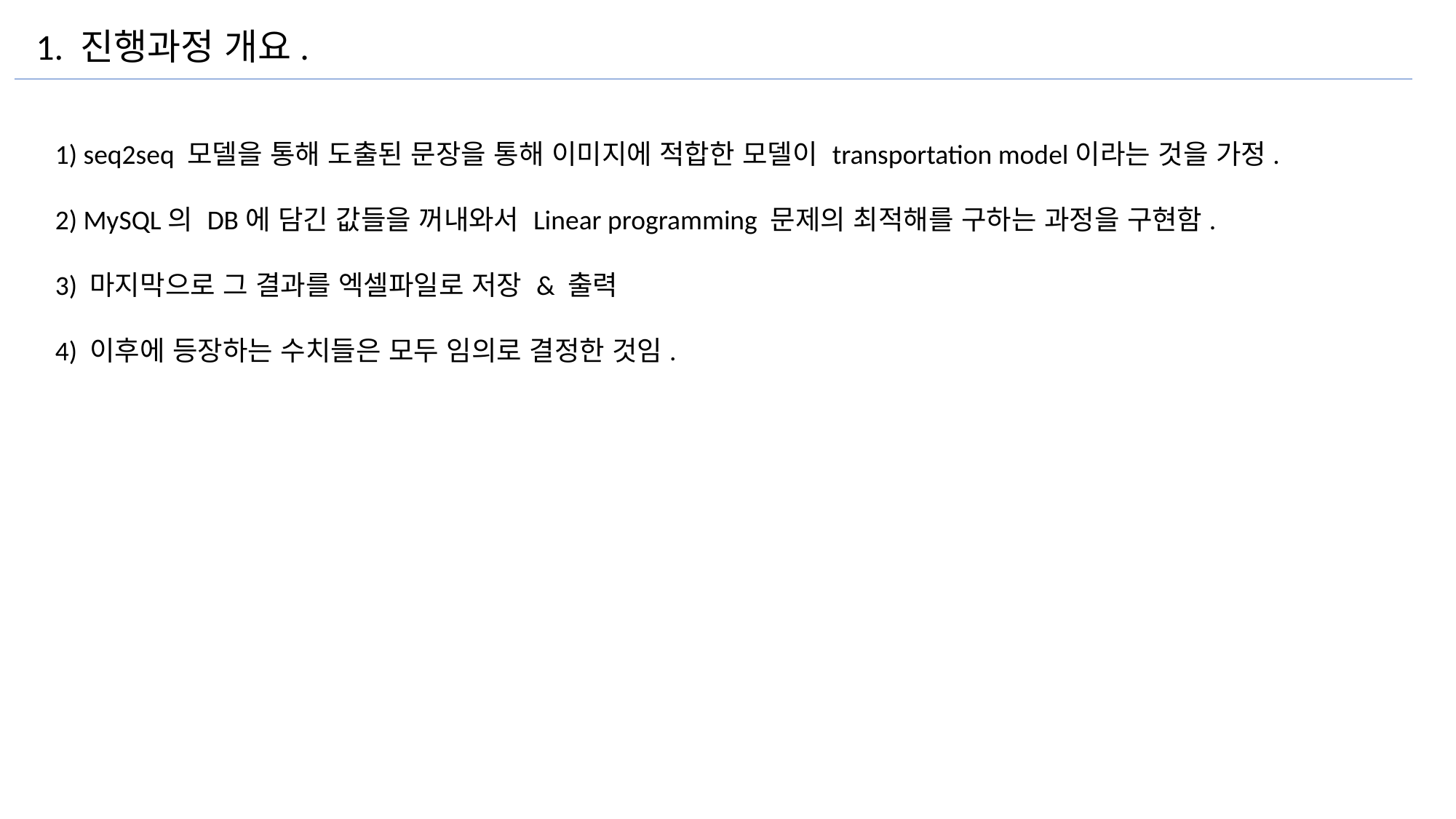

1. 진행과정 개요.
1) seq2seq 모델을 통해 도출된 문장을 통해 이미지에 적합한 모델이 transportation model이라는 것을 가정.

2) MySQL의 DB에 담긴 값들을 꺼내와서 Linear programming 문제의 최적해를 구하는 과정을 구현함.

3) 마지막으로 그 결과를 엑셀파일로 저장 & 출력

4) 이후에 등장하는 수치들은 모두 임의로 결정한 것임.